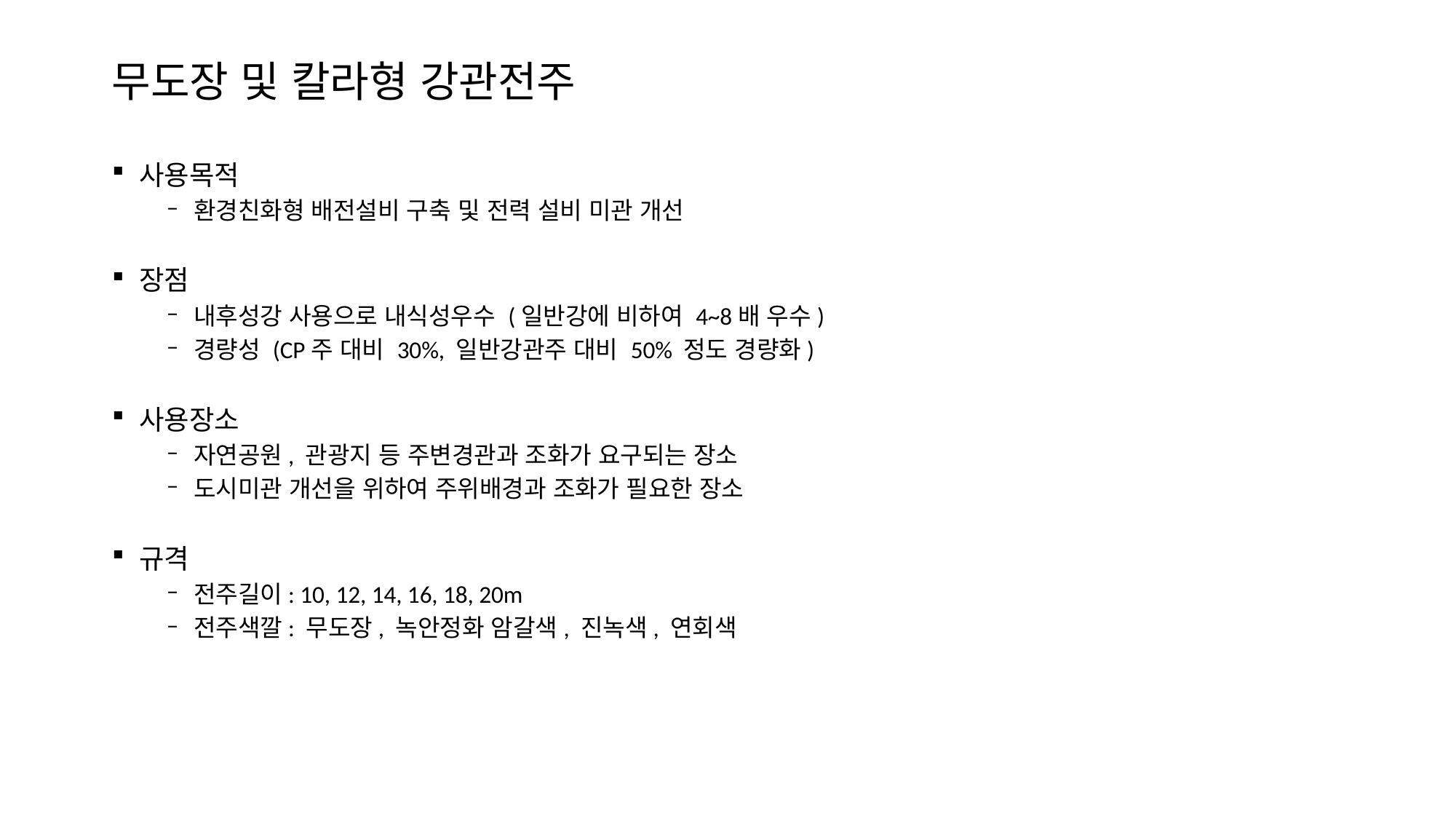

# 무도장 및 칼라형 강관전주
사용목적
환경친화형 배전설비 구축 및 전력 설비 미관 개선

장점
내후성강 사용으로 내식성우수 (일반강에 비하여 4~8배 우수)
경량성 (CP주 대비 30%, 일반강관주 대비 50% 정도 경량화)

사용장소
자연공원, 관광지 등 주변경관과 조화가 요구되는 장소
도시미관 개선을 위하여 주위배경과 조화가 필요한 장소

규격
전주길이: 10, 12, 14, 16, 18, 20m
전주색깔: 무도장, 녹안정화 암갈색, 진녹색, 연회색